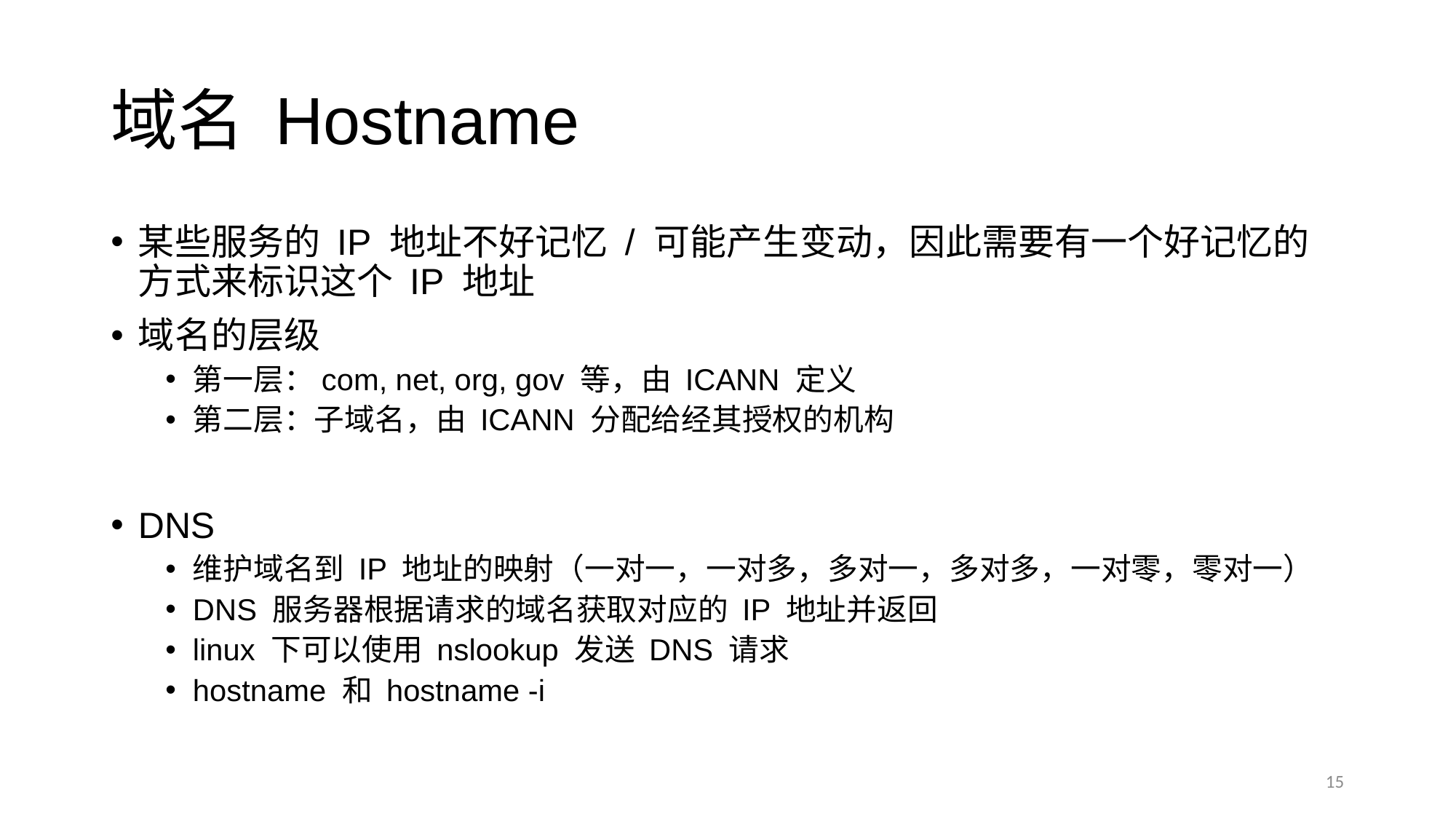

# 域名 Hostname
某些服务的 IP 地址不好记忆 / 可能产生变动，因此需要有一个好记忆的方式来标识这个 IP 地址
域名的层级
第一层：com, net, org, gov 等，由 ICANN 定义
第二层：子域名，由 ICANN 分配给经其授权的机构

DNS
维护域名到 IP 地址的映射（一对一，一对多，多对一，多对多，一对零，零对一）
DNS 服务器根据请求的域名获取对应的 IP 地址并返回
linux 下可以使用 nslookup 发送 DNS 请求
hostname 和 hostname -i
15